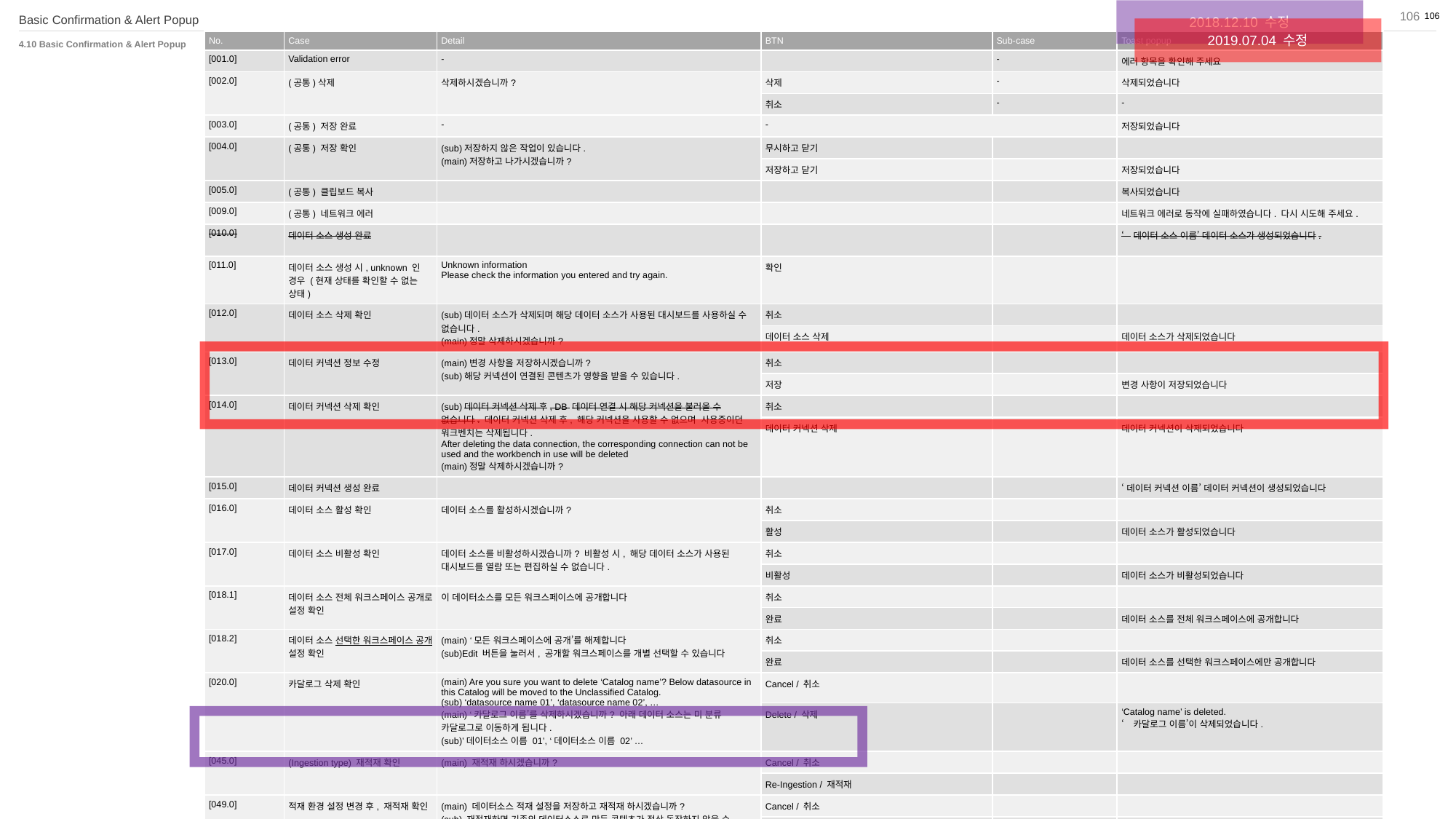

106
106
Basic Confirmation & Alert Popup
2018.12.10 수정
2019.07.04 수정
4.10 Basic Confirmation & Alert Popup
| No. | Case | Detail | BTN | Sub-case | Toast popup |
| --- | --- | --- | --- | --- | --- |
| [001.0] | Validation error | - |  | - | 에러 항목을 확인해 주세요 |
| [002.0] | (공통)삭제 | 삭제하시겠습니까? | 삭제 | - | 삭제되었습니다 |
|  |  |  | 취소 | - | - |
| [003.0] | (공통) 저장 완료 | - | - |  | 저장되었습니다 |
| [004.0] | (공통) 저장 확인 | (sub)저장하지 않은 작업이 있습니다. (main)저장하고 나가시겠습니까? | 무시하고 닫기 |  |  |
|  |  |  | 저장하고 닫기 |  | 저장되었습니다 |
| [005.0] | (공통) 클립보드 복사 |  |  |  | 복사되었습니다 |
| [009.0] | (공통) 네트워크 에러 |  |  |  | 네트워크 에러로 동작에 실패하였습니다. 다시 시도해 주세요. |
| [010.0] | 데이터 소스 생성 완료 |  |  |  | ‘데이터 소스 이름’ 데이터 소스가 생성되었습니다. |
| [011.0] | 데이터 소스 생성 시, unknown 인 경우 (현재 상태를 확인할 수 없는 상태) | Unknown information Please check the information you entered and try again. | 확인 |  |  |
| [012.0] | 데이터 소스 삭제 확인 | (sub)데이터 소스가 삭제되며 해당 데이터 소스가 사용된 대시보드를 사용하실 수 없습니다. (main)정말 삭제하시겠습니까? | 취소 |  |  |
|  |  |  | 데이터 소스 삭제 |  | 데이터 소스가 삭제되었습니다 |
| [013.0] | 데이터 커넥션 정보 수정 | (main)변경 사항을 저장하시겠습니까? (sub)해당 커넥션이 연결된 콘텐츠가 영향을 받을 수 있습니다. | 취소 |  |  |
|  |  |  | 저장 |  | 변경 사항이 저장되었습니다 |
| [014.0] | 데이터 커넥션 삭제 확인 | (sub)데이터 커넥션 삭제 후, DB 데이터 연결 시 해당 커넥션을 불러올 수 없습니다. 데이터 커넥션 삭제 후, 해당 커넥션을 사용할 수 없으며 사용중이던 워크벤치는 삭제됩니다. After deleting the data connection, the corresponding connection can not be used and the workbench in use will be deleted (main)정말 삭제하시겠습니까? | 취소 |  |  |
|  |  |  | 데이터 커넥션 삭제 |  | 데이터 커넥션이 삭제되었습니다 |
| [015.0] | 데이터 커넥션 생성 완료 |  |  |  | ‘데이터 커넥션 이름’ 데이터 커넥션이 생성되었습니다 |
| [016.0] | 데이터 소스 활성 확인 | 데이터 소스를 활성하시겠습니까? | 취소 |  |  |
|  |  |  | 활성 |  | 데이터 소스가 활성되었습니다 |
| [017.0] | 데이터 소스 비활성 확인 | 데이터 소스를 비활성하시겠습니까? 비활성 시, 해당 데이터 소스가 사용된 대시보드를 열람 또는 편집하실 수 없습니다. | 취소 |  |  |
|  |  |  | 비활성 |  | 데이터 소스가 비활성되었습니다 |
| [018.1] | 데이터 소스 전체 워크스페이스 공개로 설정 확인 | 이 데이터소스를 모든 워크스페이스에 공개합니다 | 취소 |  |  |
|  |  |  | 완료 |  | 데이터 소스를 전체 워크스페이스에 공개합니다 |
| [018.2] | 데이터 소스 선택한 워크스페이스 공개 설정 확인 | (main) ‘모든 워크스페이스에 공개’를 해제합니다 (sub)Edit 버튼을 눌러서, 공개할 워크스페이스를 개별 선택할 수 있습니다 | 취소 |  |  |
|  |  |  | 완료 |  | 데이터 소스를 선택한 워크스페이스에만 공개합니다 |
| [020.0] | 카달로그 삭제 확인 | (main) Are you sure you want to delete ‘Catalog name’? Below datasource in this Catalog will be moved to the Unclassified Catalog. (sub) ‘datasource name 01’, ‘datasource name 02’, … (main) ‘카달로그 이름’를 삭제하시겠습니까? 아래 데이터 소스는 미 분류 카달로그로 이동하게 됩니다. (sub)’데이터소스 이름 01’, ‘데이터소스 이름 02’ … | Cancel / 취소 |  |  |
|  |  |  | Delete / 삭제 |  | ‘Catalog name’ is deleted. ‘카달로그 이름’이 삭제되었습니다. |
| [045.0] | (Ingestion type) 재적재 확인 | (main) 재적재 하시겠습니까? | Cancel / 취소 |  |  |
|  |  |  | Re-Ingestion / 재적재 |  |  |
| [049.0] | 적재 환경 설정 변경 후, 재적재 확인 | (main) 데이터소스 적재 설정을 저장하고 재적재 하시겠습니까? (sub) 재적재하면 기존의 데이터소스로 만든 콘텐츠가 정상 동작하지 않을 수 있습니다. | Cancel / 취소 |  |  |
|  |  |  | Re-Ingestion / 재적재 |  |  |
| [047.0] | Ingestion type) 필수필터 변경 확인 2018.12.10 삭제 | (main) 필수 필터 설정을 저장하고 재적재 하시겠습니까? (sub) 재적재하면 기존의 데이터소스로 만든 콘텐츠가 정상 동작하지 않을 수 있습니다. |  |  |  |
|  |  |  |  |  |  |